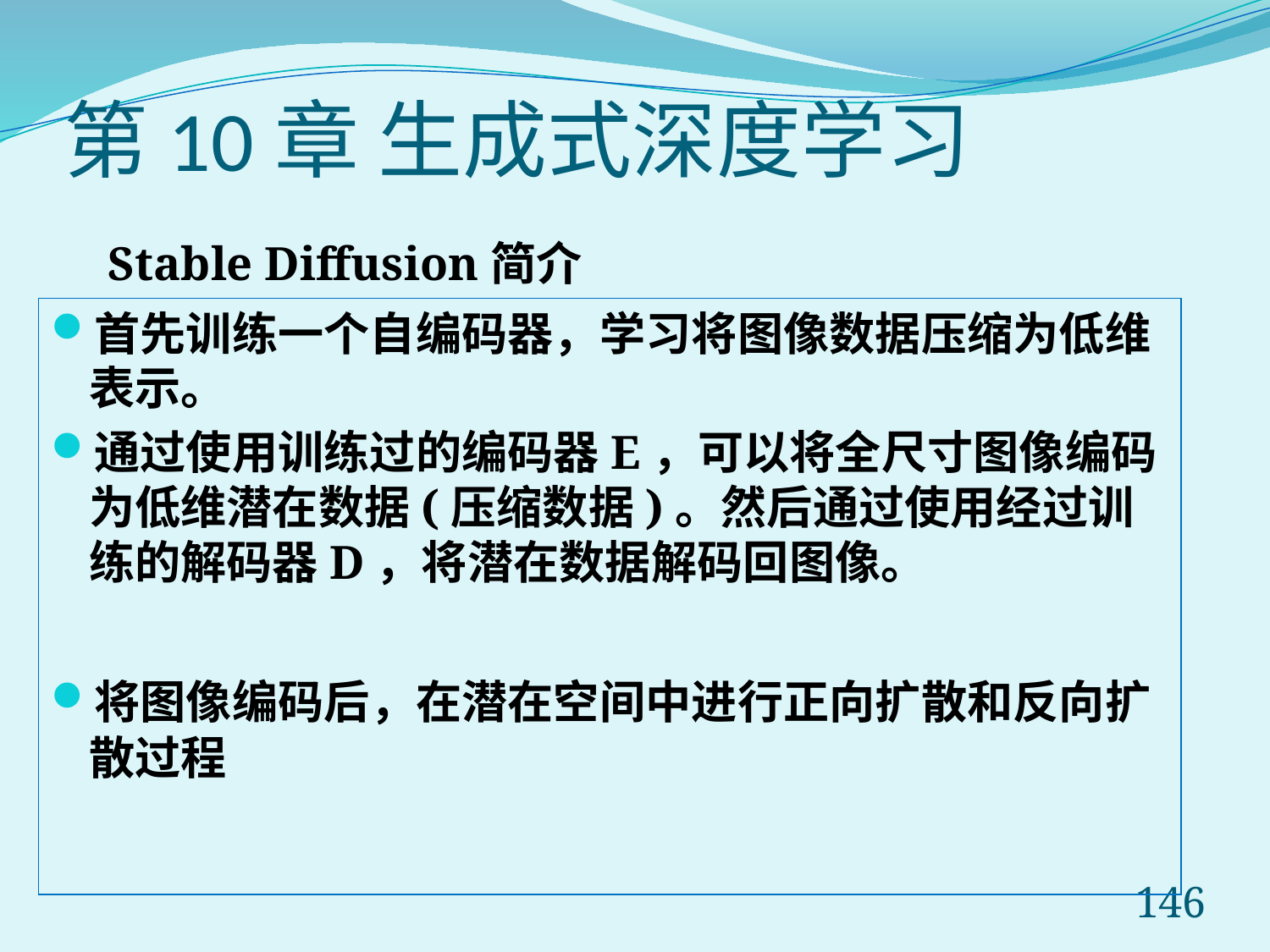

# 第10章 生成式深度学习
Stable Diffusion简介
首先训练一个自编码器，学习将图像数据压缩为低维表示。
通过使用训练过的编码器E，可以将全尺寸图像编码为低维潜在数据(压缩数据)。然后通过使用经过训练的解码器D，将潜在数据解码回图像。

将图像编码后，在潜在空间中进行正向扩散和反向扩散过程

146